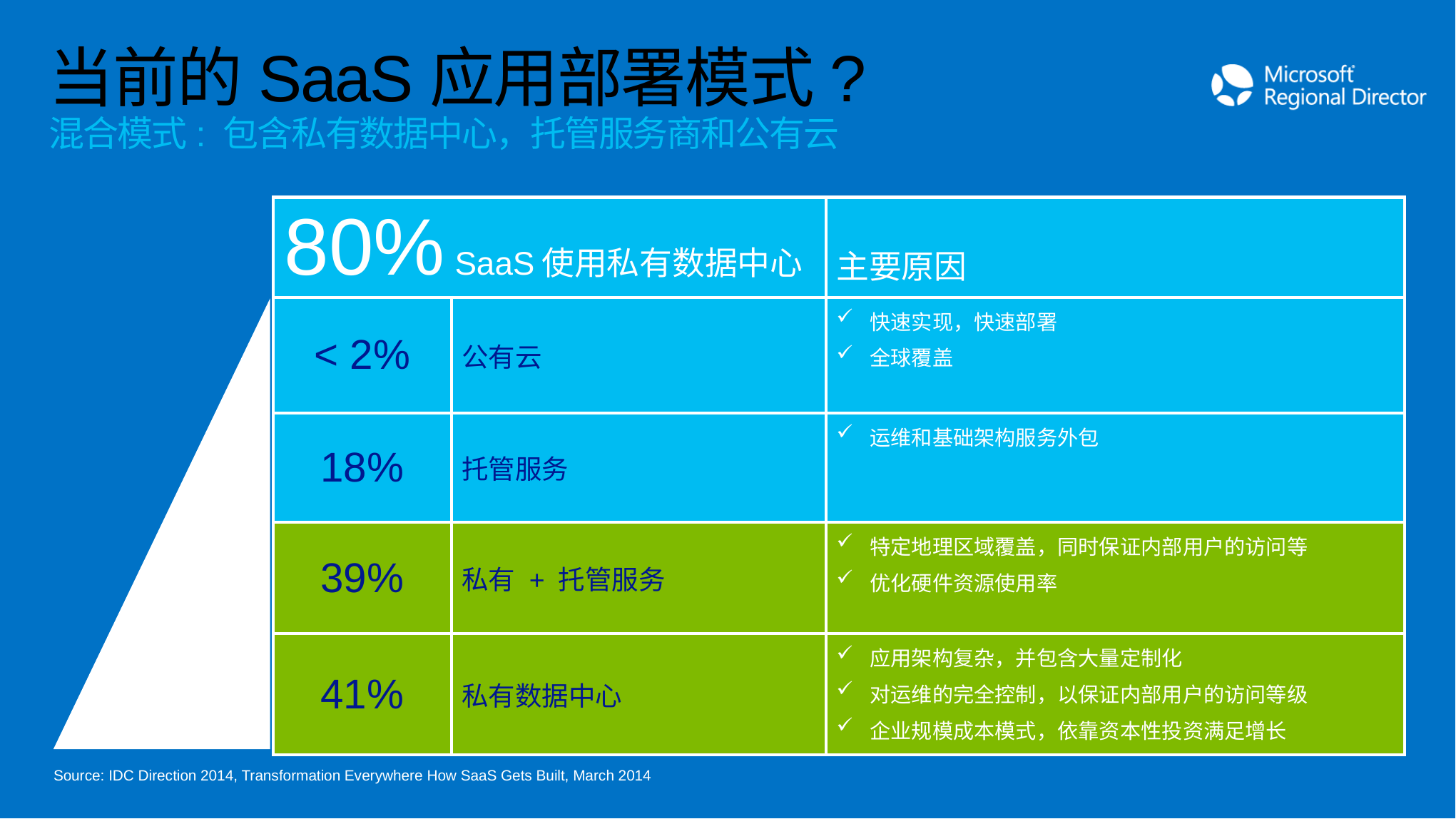

# 当前的SaaS应用部署模式? 混合模式: 包含私有数据中心，托管服务商和公有云
| 80% SaaS使用私有数据中心 |  | 主要原因 |
| --- | --- | --- |
| < 2% | 公有云 | 快速实现，快速部署 全球覆盖 |
| 18% | 托管服务 | 运维和基础架构服务外包 |
| 39% | 私有 + 托管服务 | 特定地理区域覆盖，同时保证内部用户的访问等 优化硬件资源使用率 |
| 41% | 私有数据中心 | 应用架构复杂，并包含大量定制化 对运维的完全控制，以保证内部用户的访问等级 企业规模成本模式，依靠资本性投资满足增长 |

Source: IDC Direction 2014, Transformation Everywhere How SaaS Gets Built, March 2014